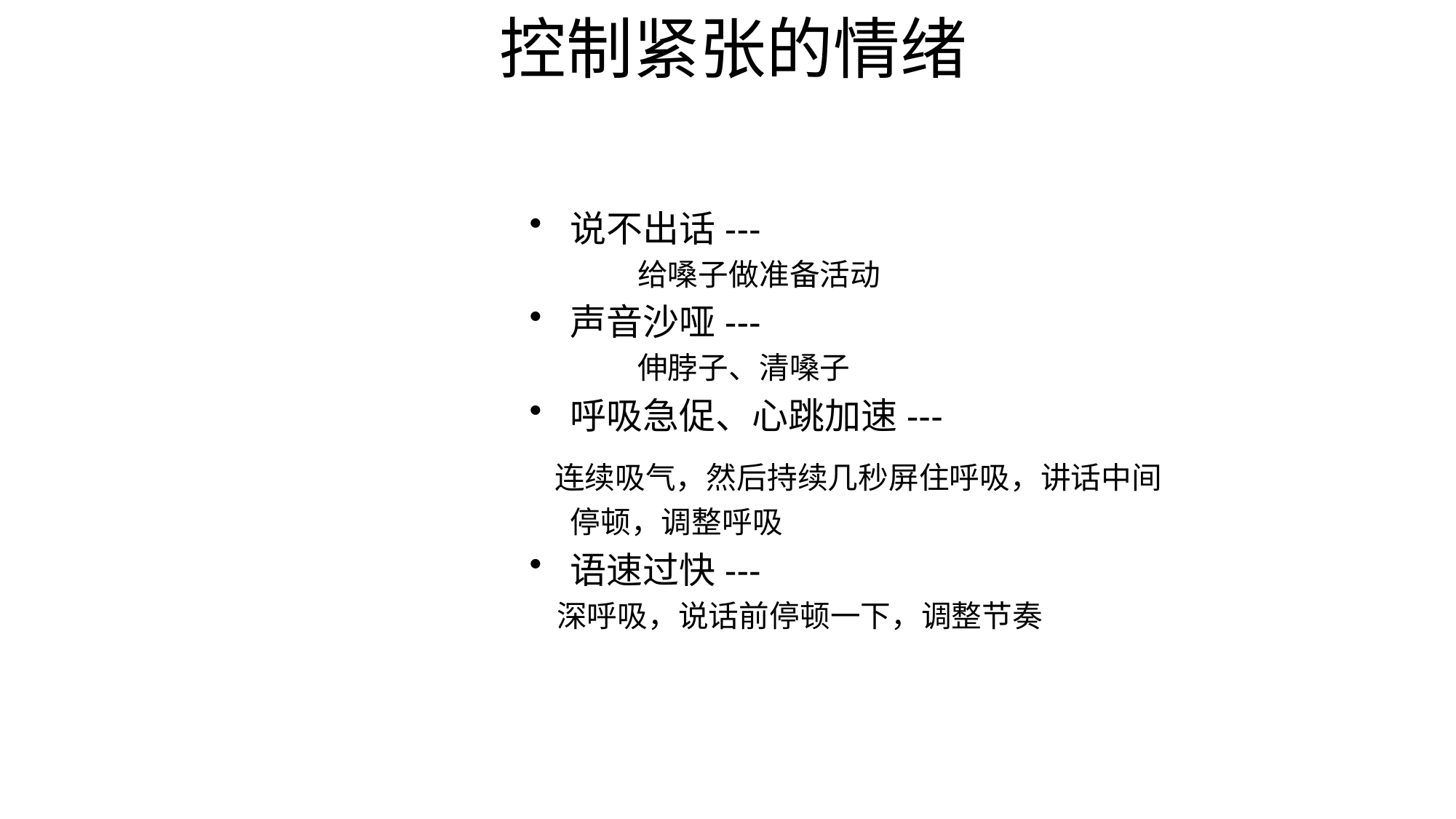

# 控制紧张的情绪
说不出话---
               给嗓子做准备活动
声音沙哑---
               伸脖子、清嗓子
呼吸急促、心跳加速---
  连续吸气，然后持续几秒屏住呼吸，讲话中间停顿，调整呼吸
语速过快---
   深呼吸，说话前停顿一下，调整节奏